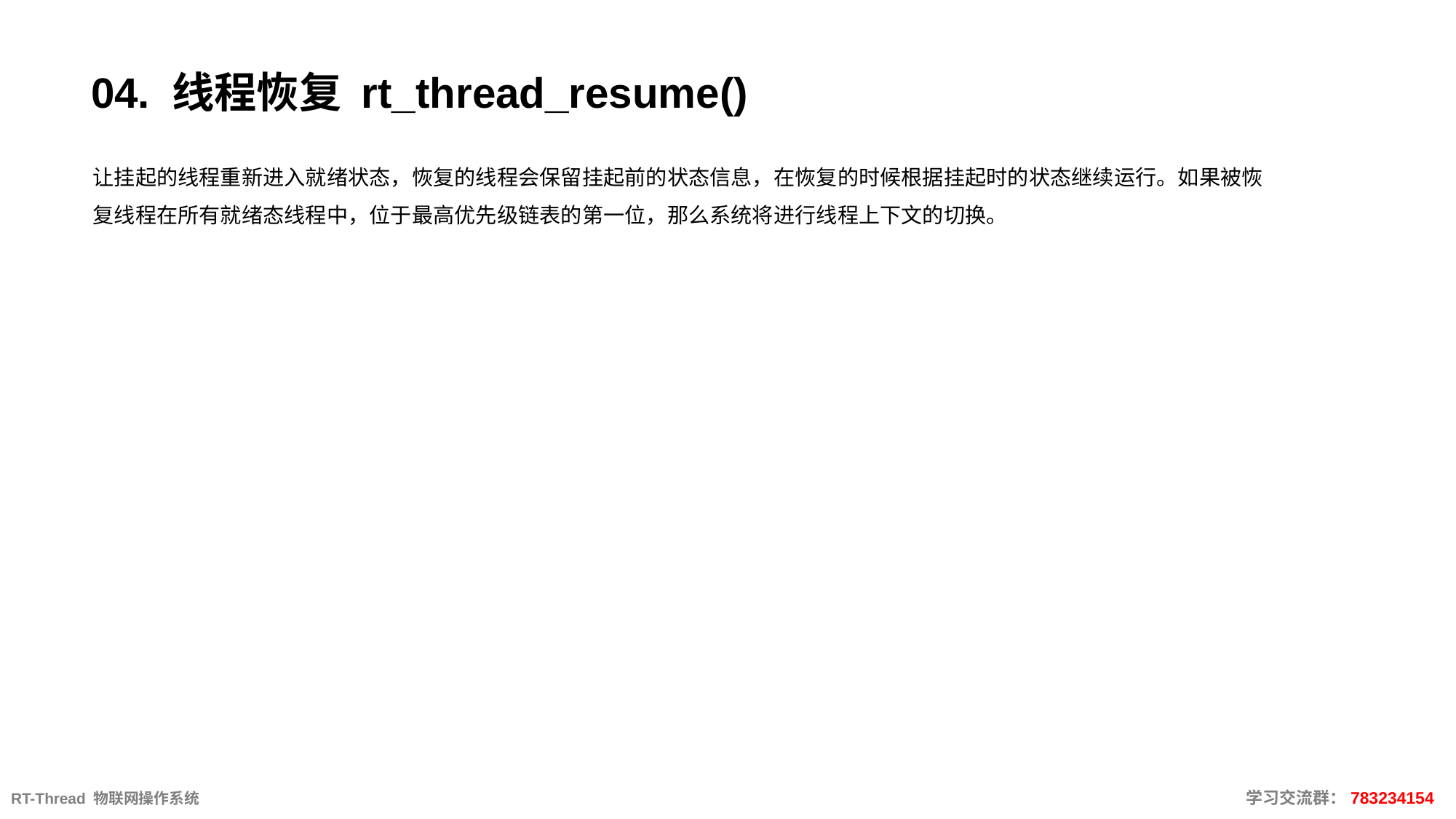

# 04. 线程恢复 rt_thread_resume()
让挂起的线程重新进入就绪状态，恢复的线程会保留挂起前的状态信息，在恢复的时候根据挂起时的状态继续运行。如果被恢复线程在所有就绪态线程中，位于最高优先级链表的第一位，那么系统将进行线程上下文的切换。

RT-Thread 物联网操作系统										          学习交流群：783234154